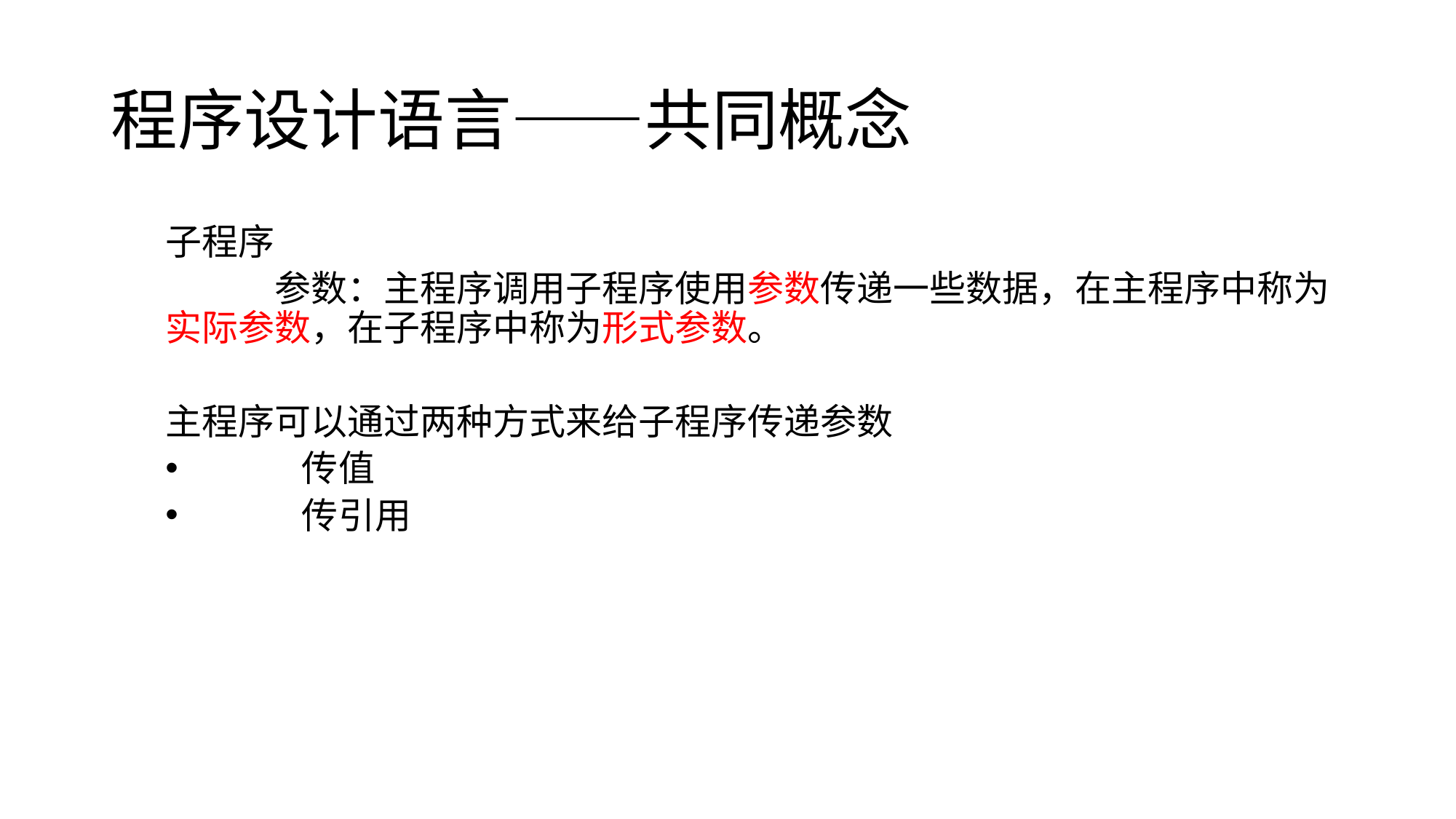

# 程序设计语言——共同概念
子程序
	参数：主程序调用子程序使用参数传递一些数据，在主程序中称为实际参数，在子程序中称为形式参数。

主程序可以通过两种方式来给子程序传递参数
	传值
	传引用